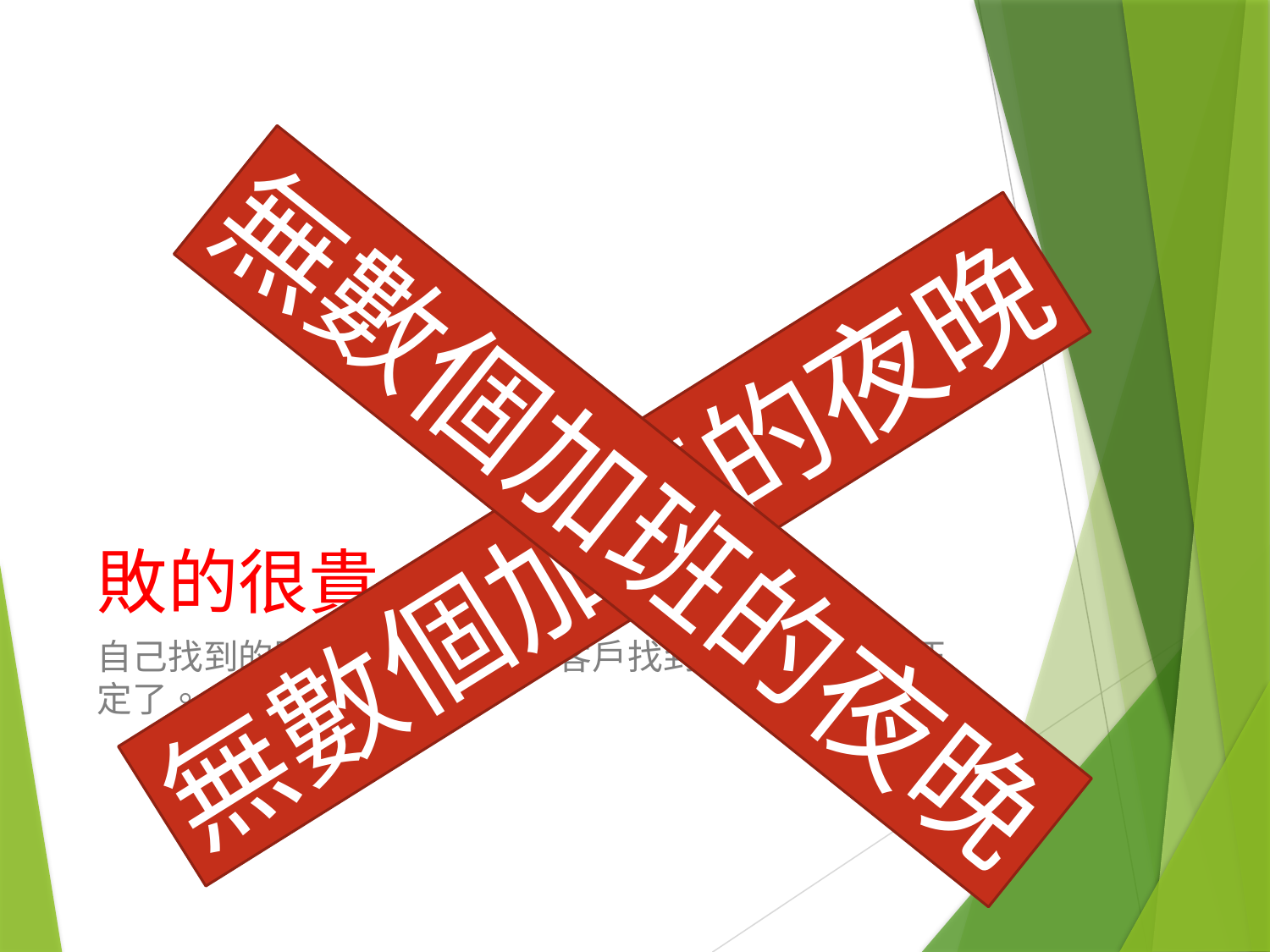

# 敗的很貴
無數個加班的夜晚
無數個加班的夜晚
自己找到的問題都不是問題，客戶找到的問題代表你死定了。